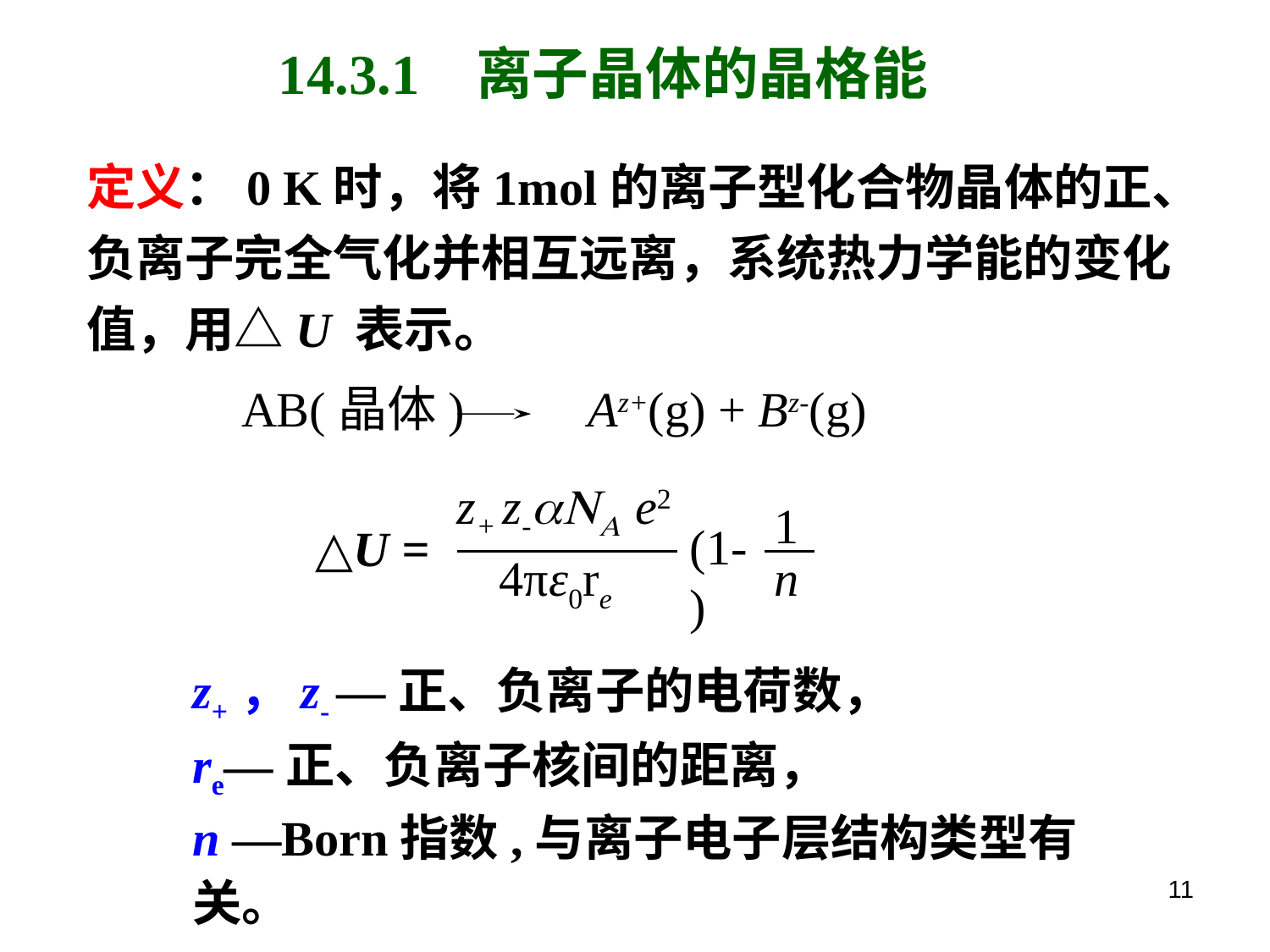

14.3.1   离子晶体的晶格能
定义：0 K时，将1mol的离子型化合物晶体的正、负离子完全气化并相互远离，系统热力学能的变化值，用△U 表示。
AB(晶体)          Az+(g) + Bz-(g)

z+ z-αΝΑ e2
1
(1-      )
△U =
4πε0re
n
z+，z- —正、负离子的电荷数，
re—正、负离子核间的距离，
n —Born指数,与离子电子层结构类型有关。
11